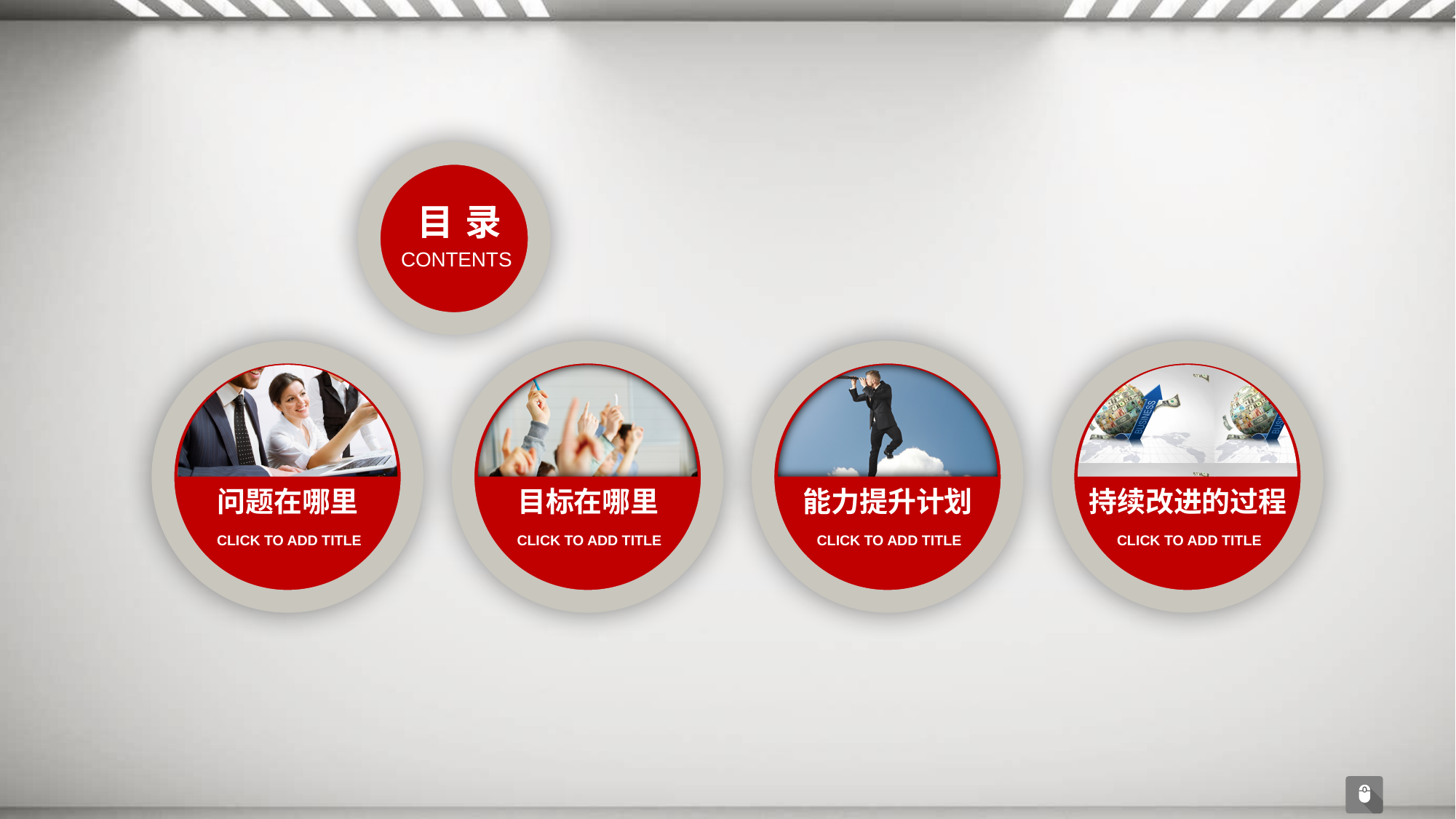

目录
   CONTENTS

问题在哪里
CLICK TO ADD TITLE

目标在哪里
CLICK TO ADD TITLE

能力提升计划
CLICK TO ADD TITLE

持续改进的过程
CLICK TO ADD TITLE